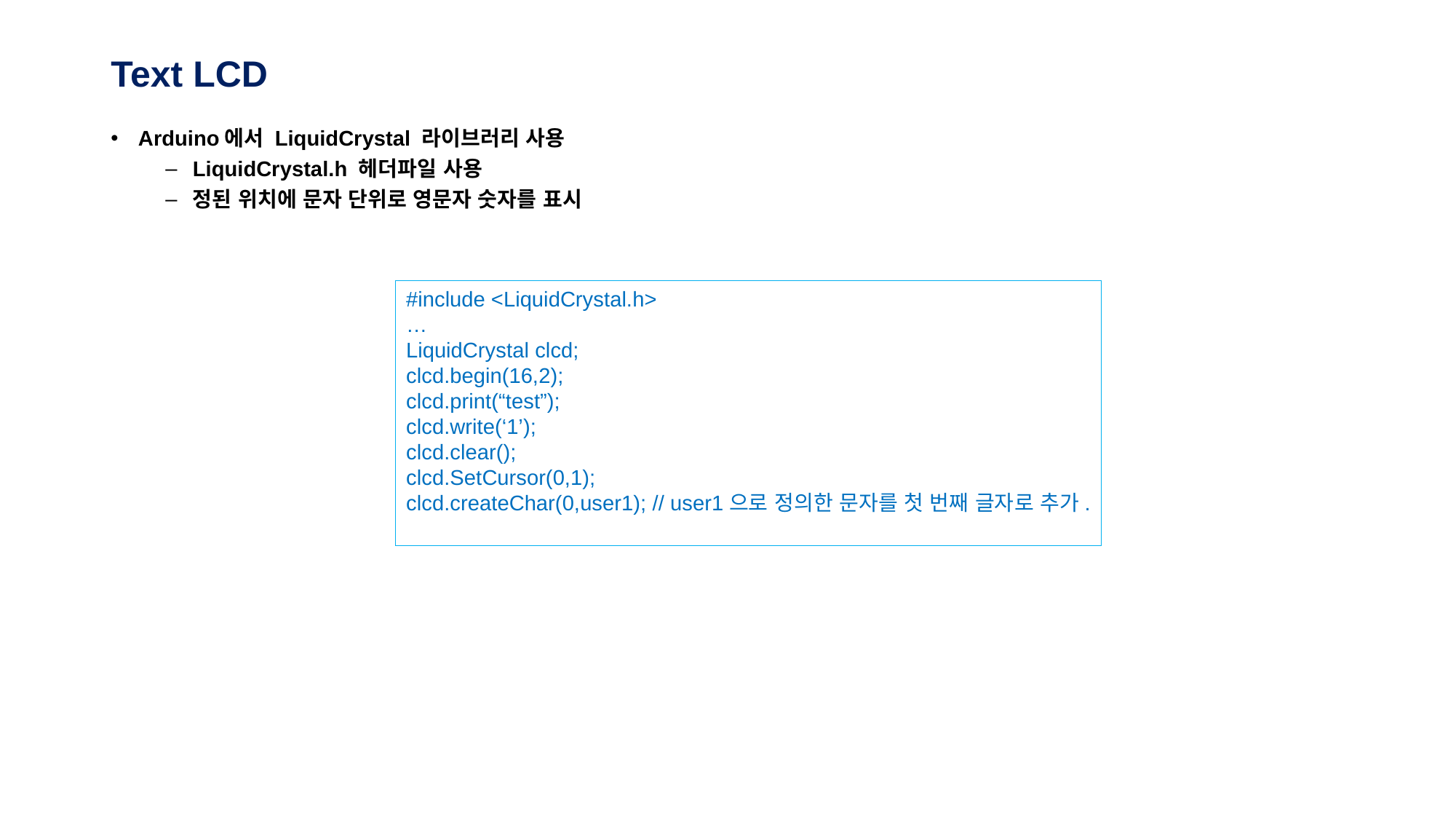

# Text LCD
Arduino에서 LiquidCrystal 라이브러리 사용
LiquidCrystal.h 헤더파일 사용
정된 위치에 문자 단위로 영문자 숫자를 표시
#include <LiquidCrystal.h>
…
LiquidCrystal clcd;
clcd.begin(16,2);
clcd.print(“test”);
clcd.write(‘1’);
clcd.clear();
clcd.SetCursor(0,1);
clcd.createChar(0,user1); // user1으로 정의한 문자를 첫 번째 글자로 추가.